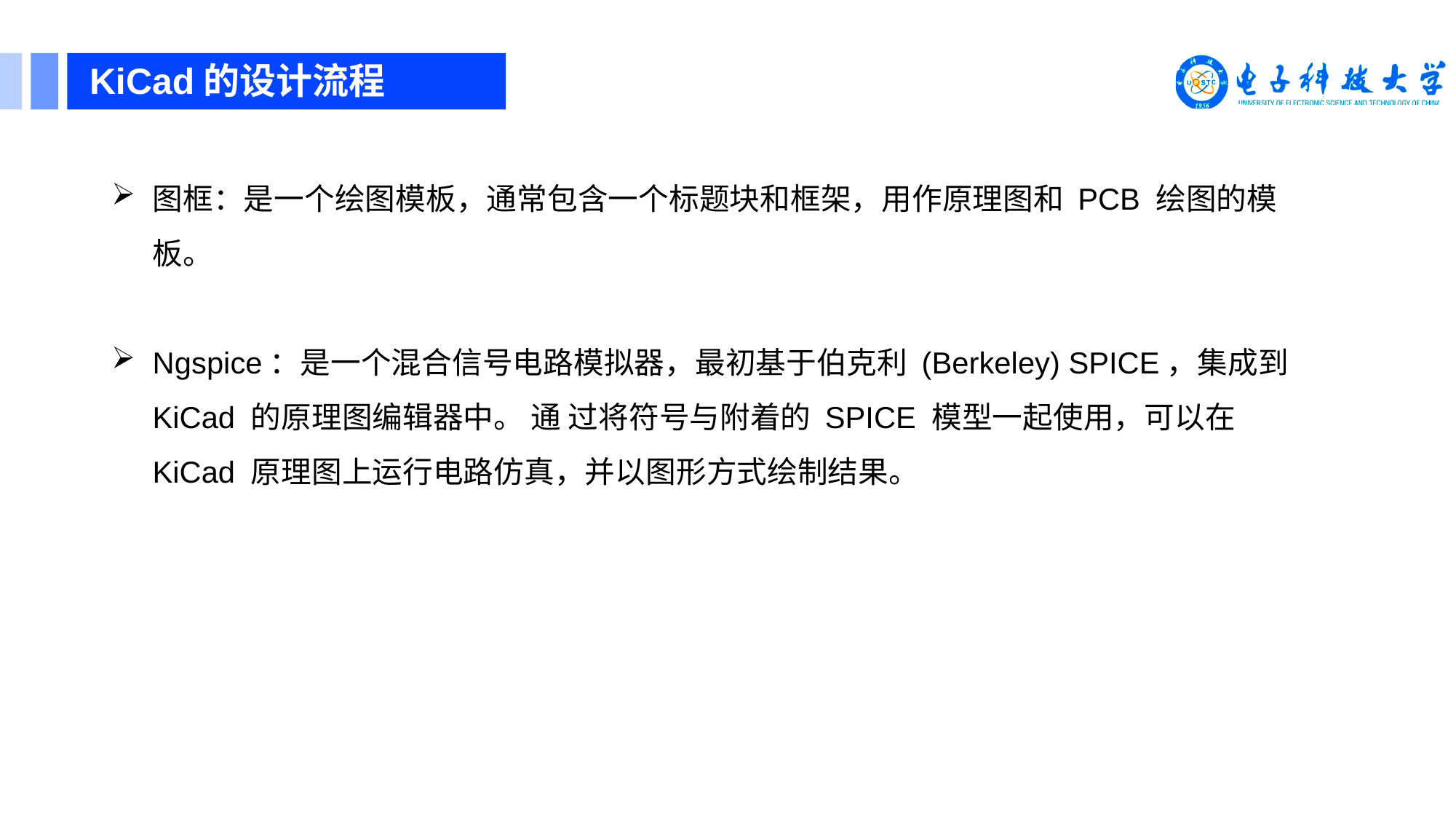

KiCad的设计流程

图框：是⼀个绘图模板，通常包含⼀个标题块和框架，⽤作原理图和 PCB 绘图的模板。

Ngspice：是⼀个混合信号电路模拟器，最初基于伯克利 (Berkeley) SPICE，集成到 KiCad 的原理图编辑器中。 通 过将符号与附着的 SPICE 模型⼀起使⽤，可以在 KiCad 原理图上运⾏电路仿真，并以图形⽅式绘制结果。